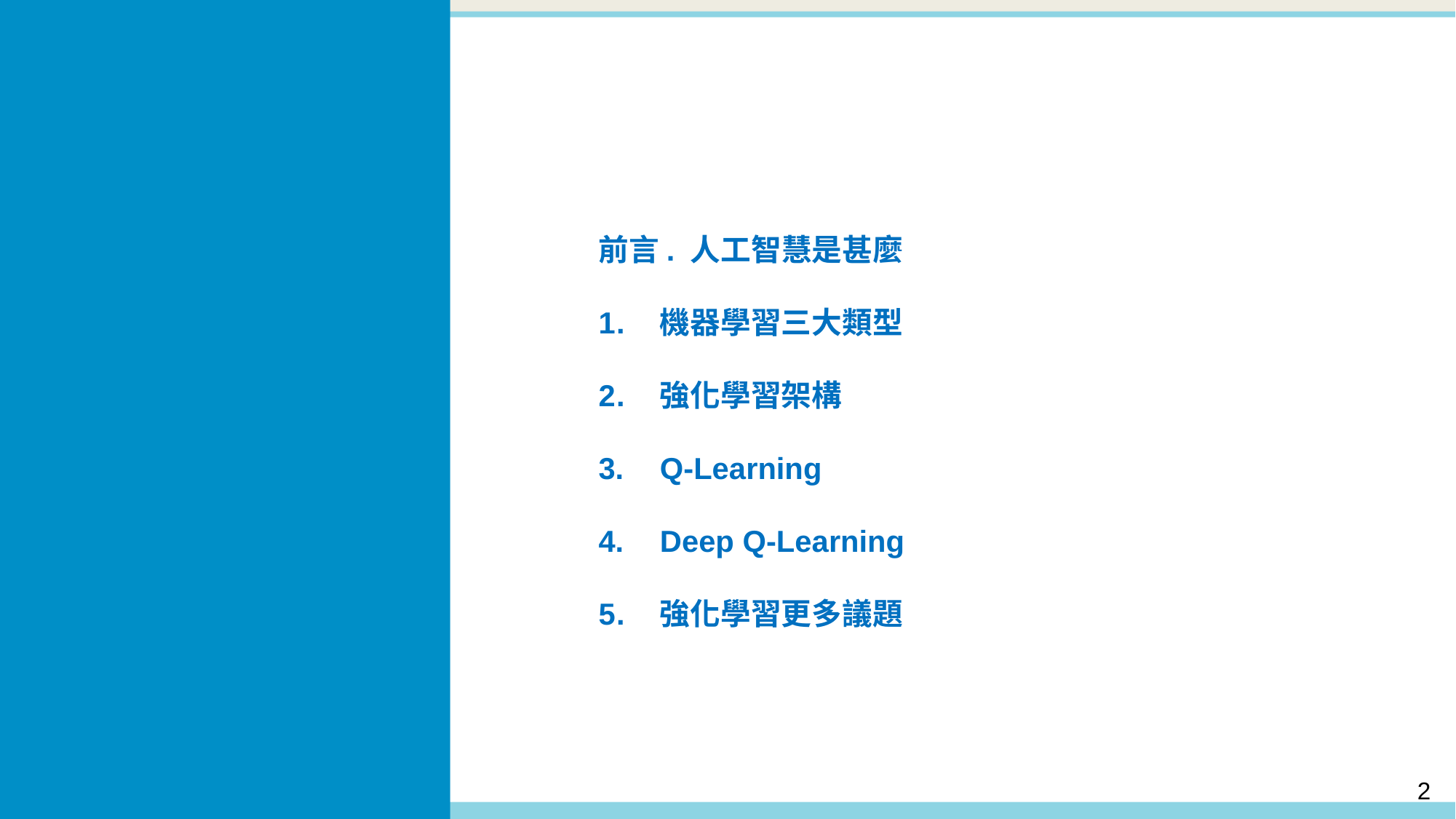

前言. 人工智慧是甚麼
機器學習三大類型
強化學習架構
Q-Learning
Deep Q-Learning
強化學習更多議題
議程